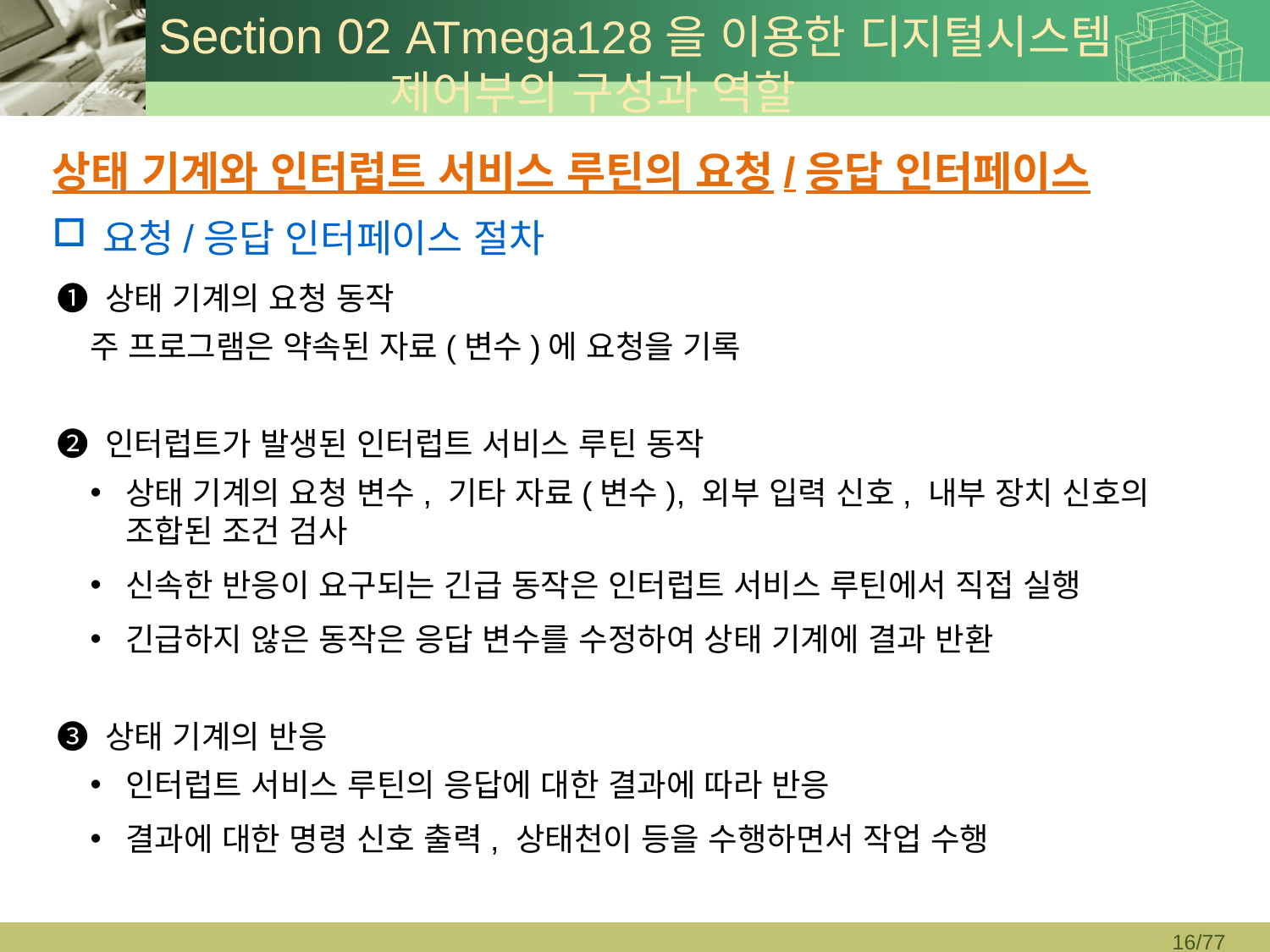

# Section 02 ATmega128을 이용한 디지털시스템 제어부의 구성과 역할
상태 기계와 인터럽트 서비스 루틴의 요청/응답 인터페이스
요청/응답 인터페이스 절차
❶ 상태 기계의 요청 동작
주 프로그램은 약속된 자료(변수)에 요청을 기록
❷ 인터럽트가 발생된 인터럽트 서비스 루틴 동작
상태 기계의 요청 변수, 기타 자료(변수), 외부 입력 신호, 내부 장치 신호의 조합된 조건 검사
신속한 반응이 요구되는 긴급 동작은 인터럽트 서비스 루틴에서 직접 실행
긴급하지 않은 동작은 응답 변수를 수정하여 상태 기계에 결과 반환
❸ 상태 기계의 반응
인터럽트 서비스 루틴의 응답에 대한 결과에 따라 반응
결과에 대한 명령 신호 출력, 상태천이 등을 수행하면서 작업 수행